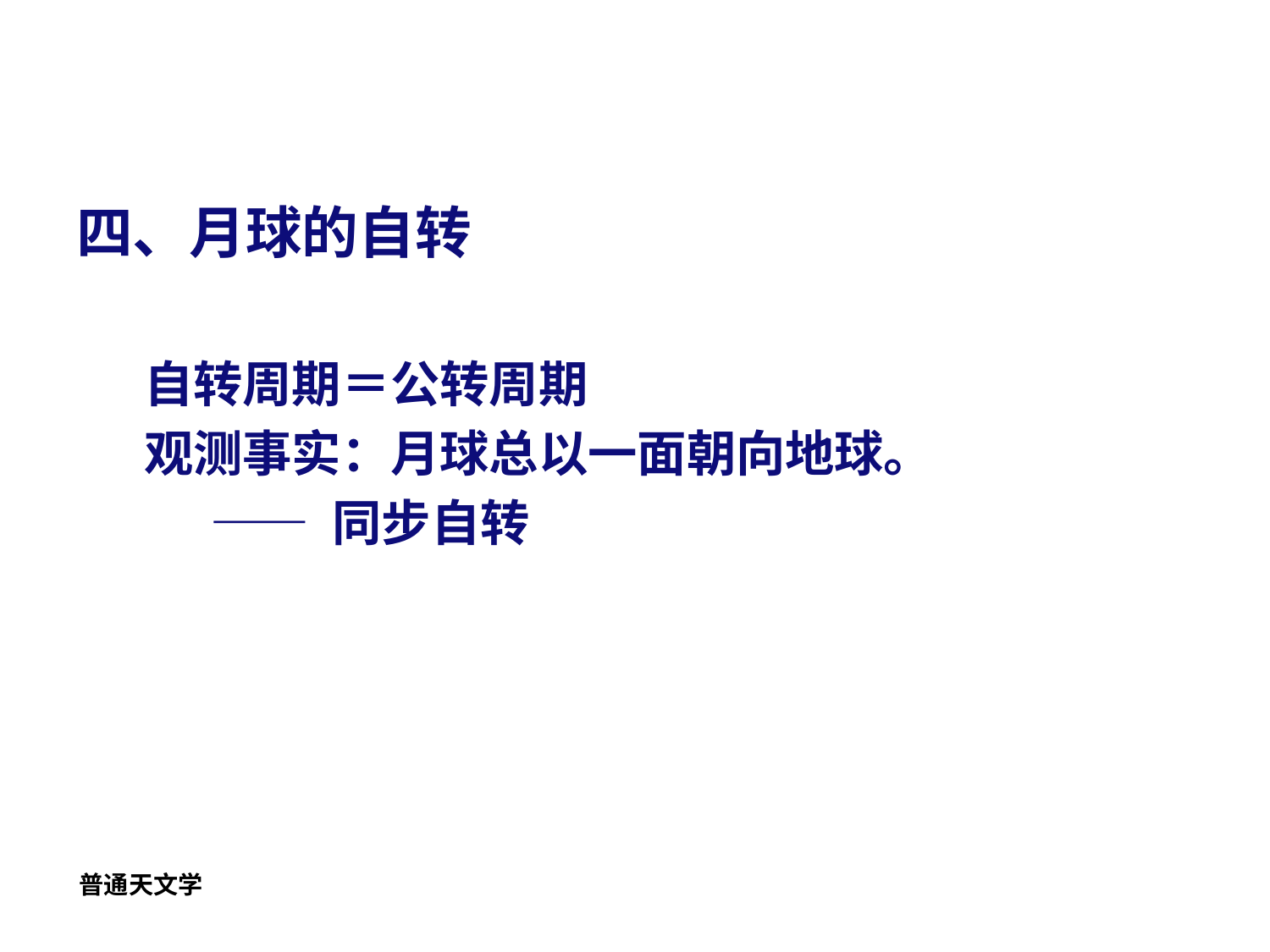

四、月球的自转

     自转周期＝公转周期
     观测事实：月球总以一面朝向地球。
            —— 同步自转

普通天文学